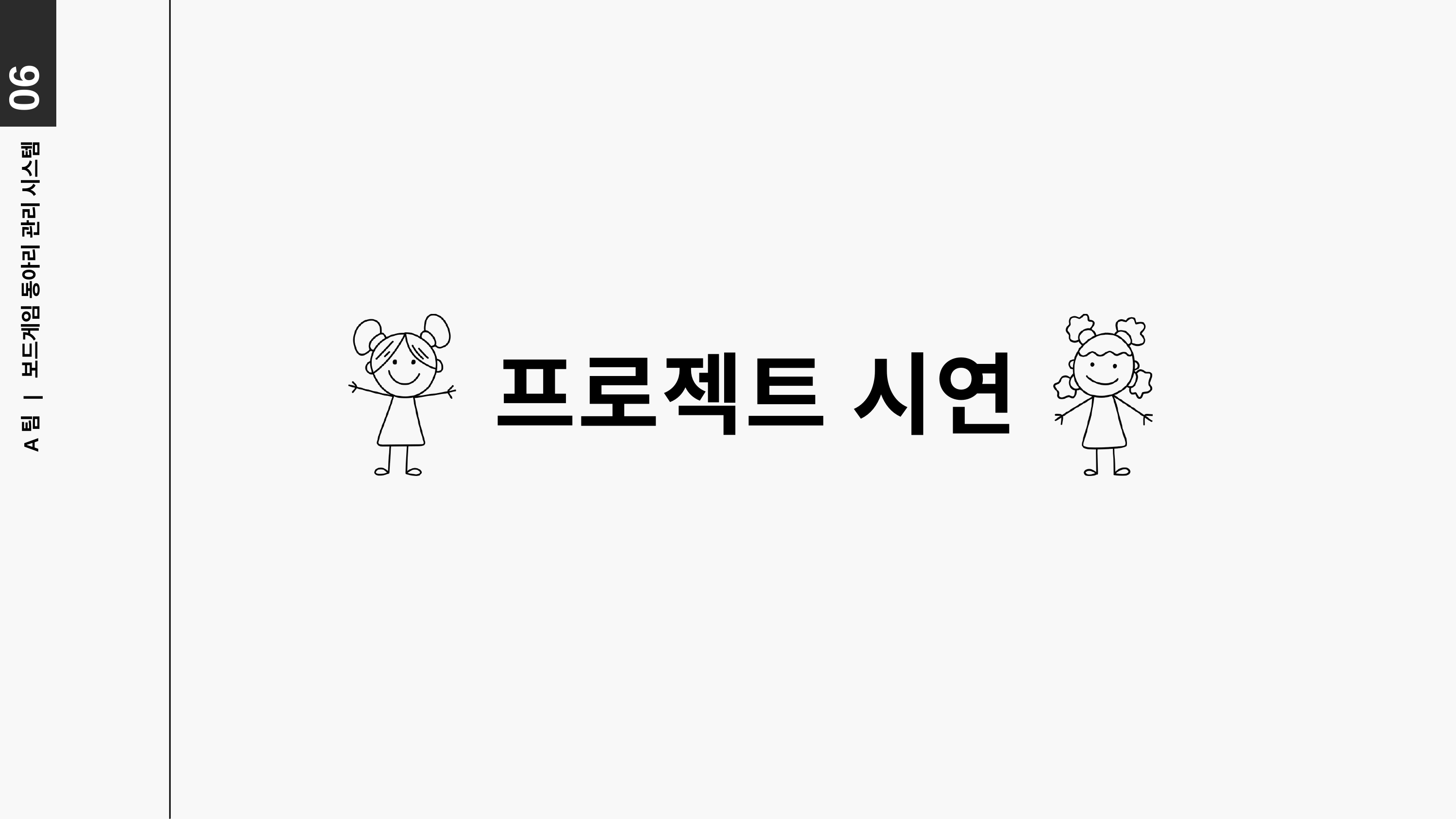

06

A팀  |  보드게임 동아리 관리 시스템

프로젝트 시연